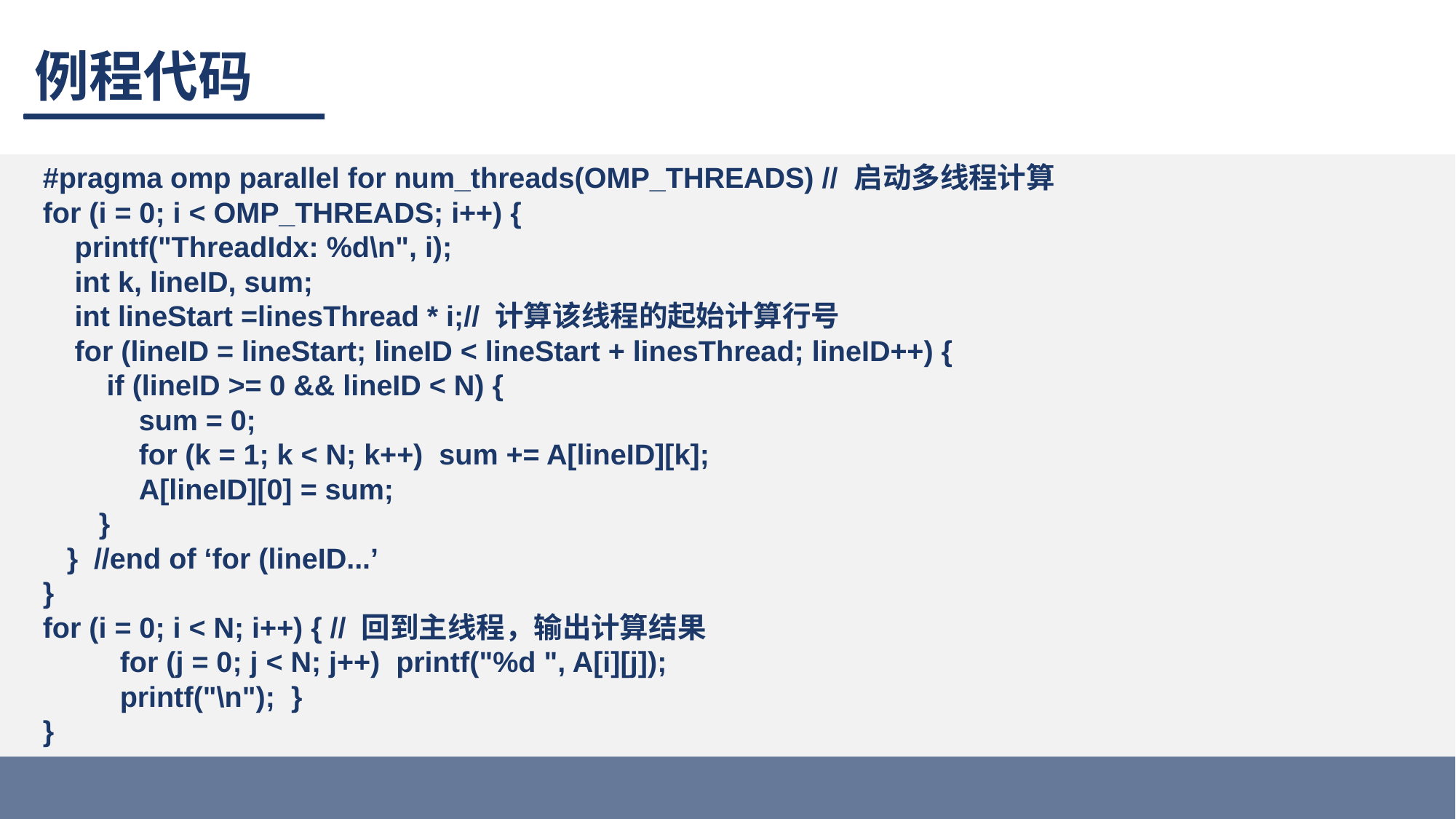

# 例程代码

    #pragma omp parallel for num_threads(OMP_THREADS) // 启动多线程计算
    for (i = 0; i < OMP_THREADS; i++) {
        printf("ThreadIdx: %d\n", i);
        int k, lineID, sum;
        int lineStart =linesThread * i;// 计算该线程的起始计算行号
        for (lineID = lineStart; lineID < lineStart + linesThread; lineID++) {
            if (lineID >= 0 && lineID < N) {
                sum = 0;
                for (k = 1; k < N; k++)  sum += A[lineID][k];
                A[lineID][0] = sum;
           }
       }  //end of ‘for (lineID...’
    }
    for (i = 0; i < N; i++) { // 回到主线程，输出计算结果
    	for (j = 0; j < N; j++)  printf("%d ", A[i][j]);
     	printf("\n");  }
    }